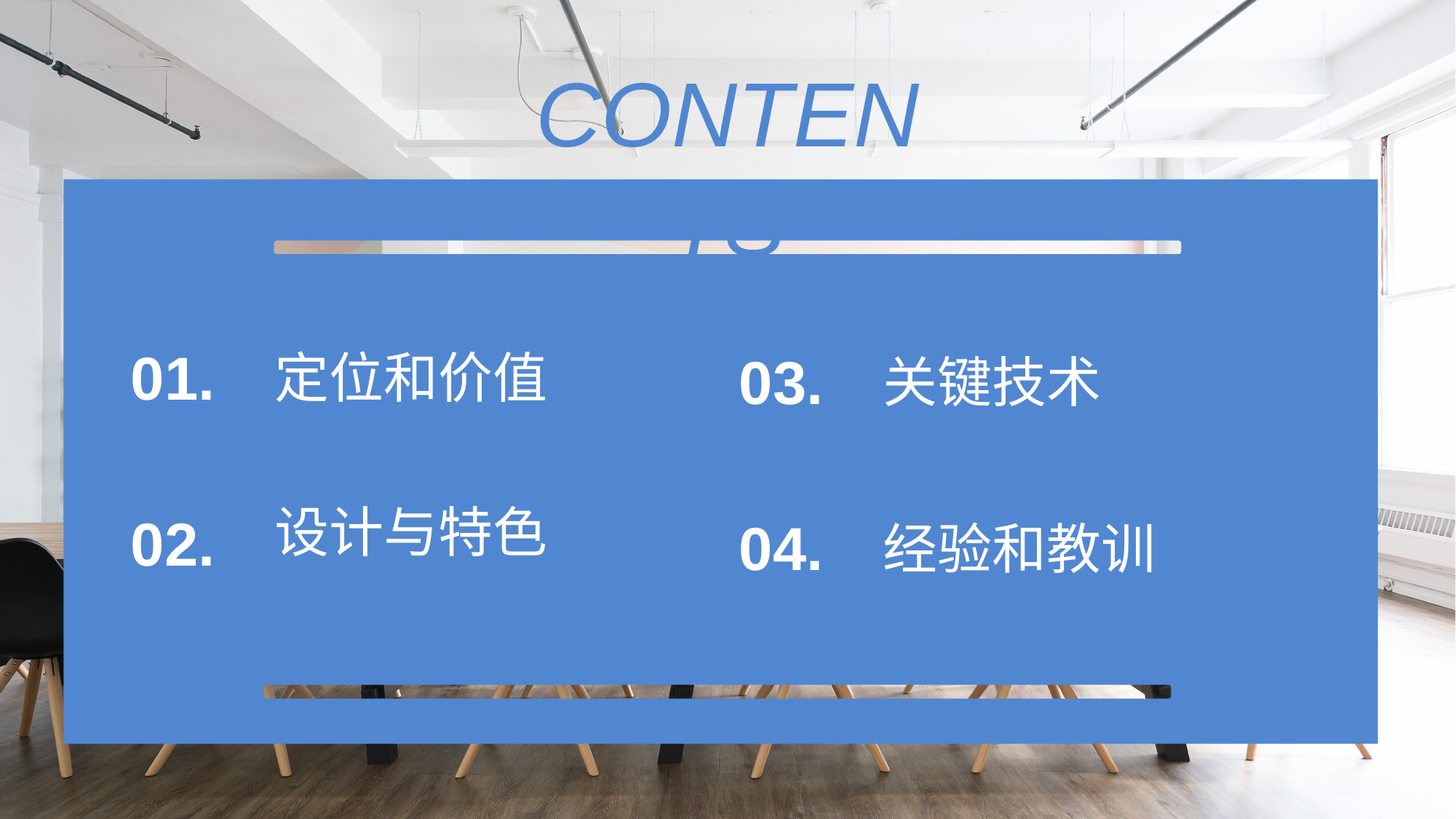

CONTENTS

01.
定位和价值
03.
关键技术
设计与特色
02.
04.
经验和教训